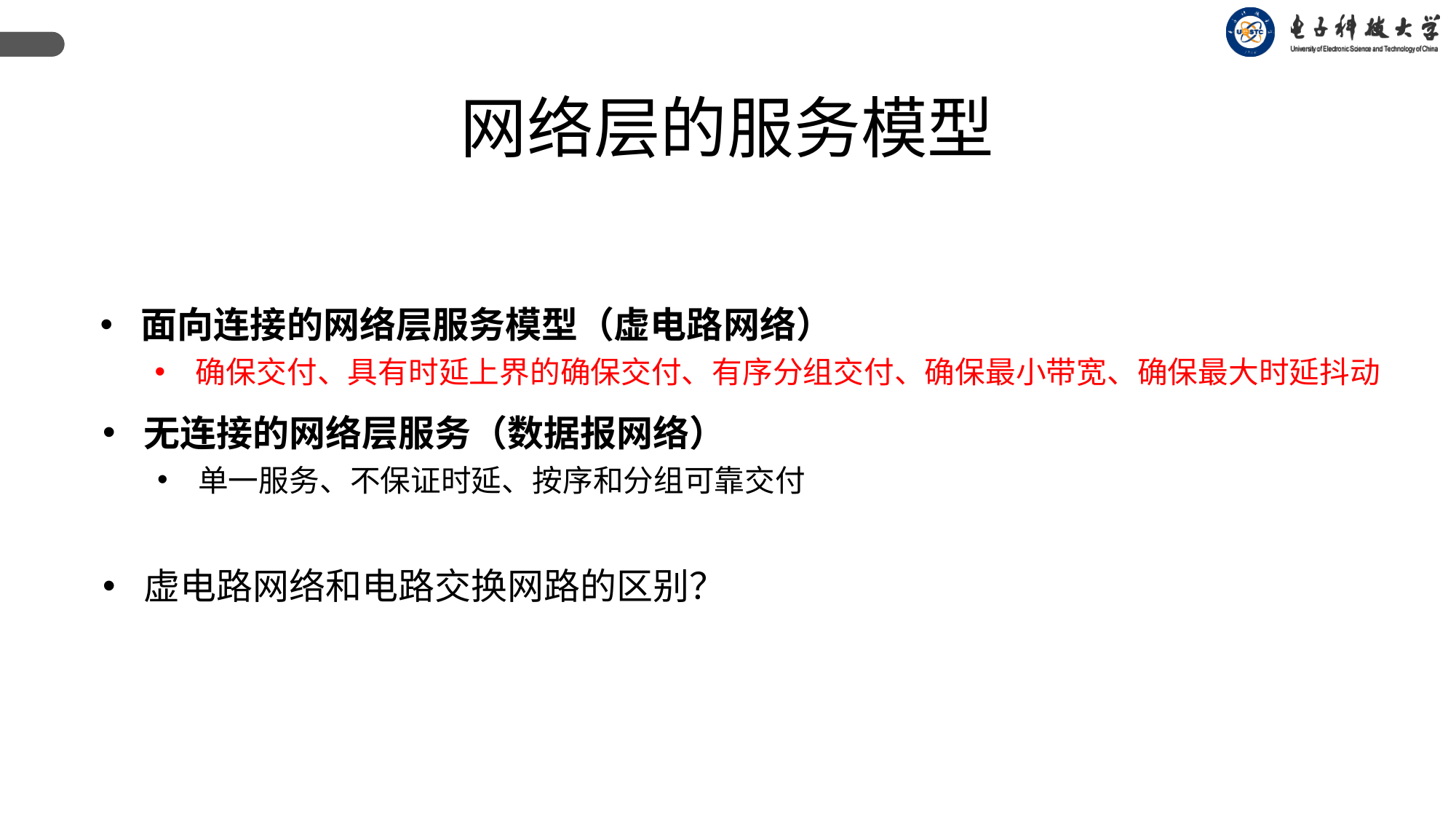

网络层的服务模型
面向连接的网络层服务模型（虚电路网络）
确保交付、具有时延上界的确保交付、有序分组交付、确保最小带宽、确保最大时延抖动
无连接的网络层服务（数据报网络）
单一服务、不保证时延、按序和分组可靠交付
虚电路网络和电路交换网路的区别？